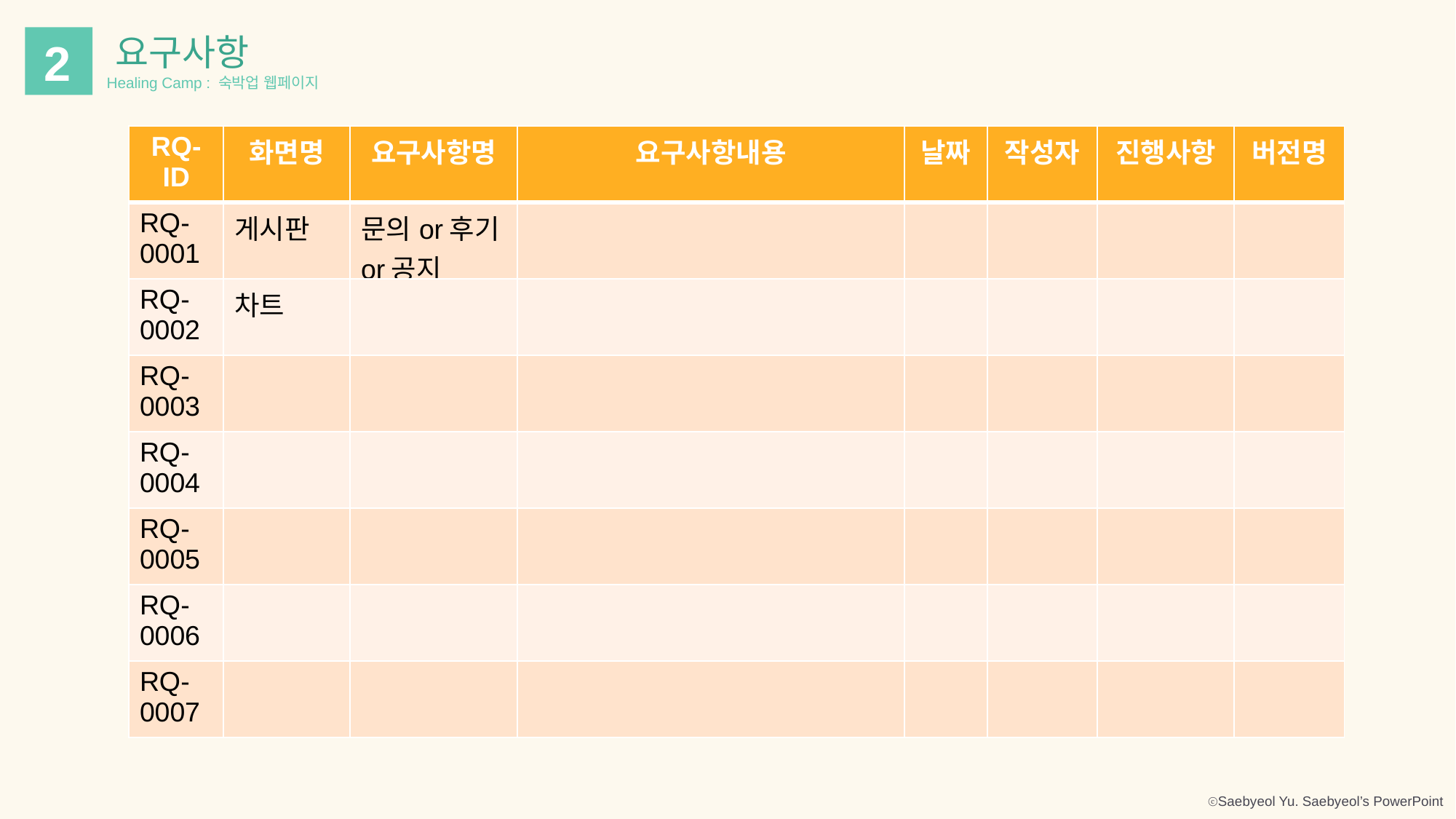

요구사항
Healing Camp : 숙박업 웹페이지

2
| RQ-ID | 화면명 | 요구사항명 | 요구사항내용 | 날짜 | 작성자 | 진행사항 | 버전명 |
| --- | --- | --- | --- | --- | --- | --- | --- |
| RQ-0001 | 게시판 | 문의or후기or공지 |  |  |  |  |  |
| RQ-0002 | 차트 |  |  |  |  |  |  |
| RQ-0003 |  |  |  |  |  |  |  |
| RQ-0004 |  |  |  |  |  |  |  |
| RQ-0005 |  |  |  |  |  |  |  |
| RQ-0006 |  |  |  |  |  |  |  |
| RQ-0007 |  |  |  |  |  |  |  |